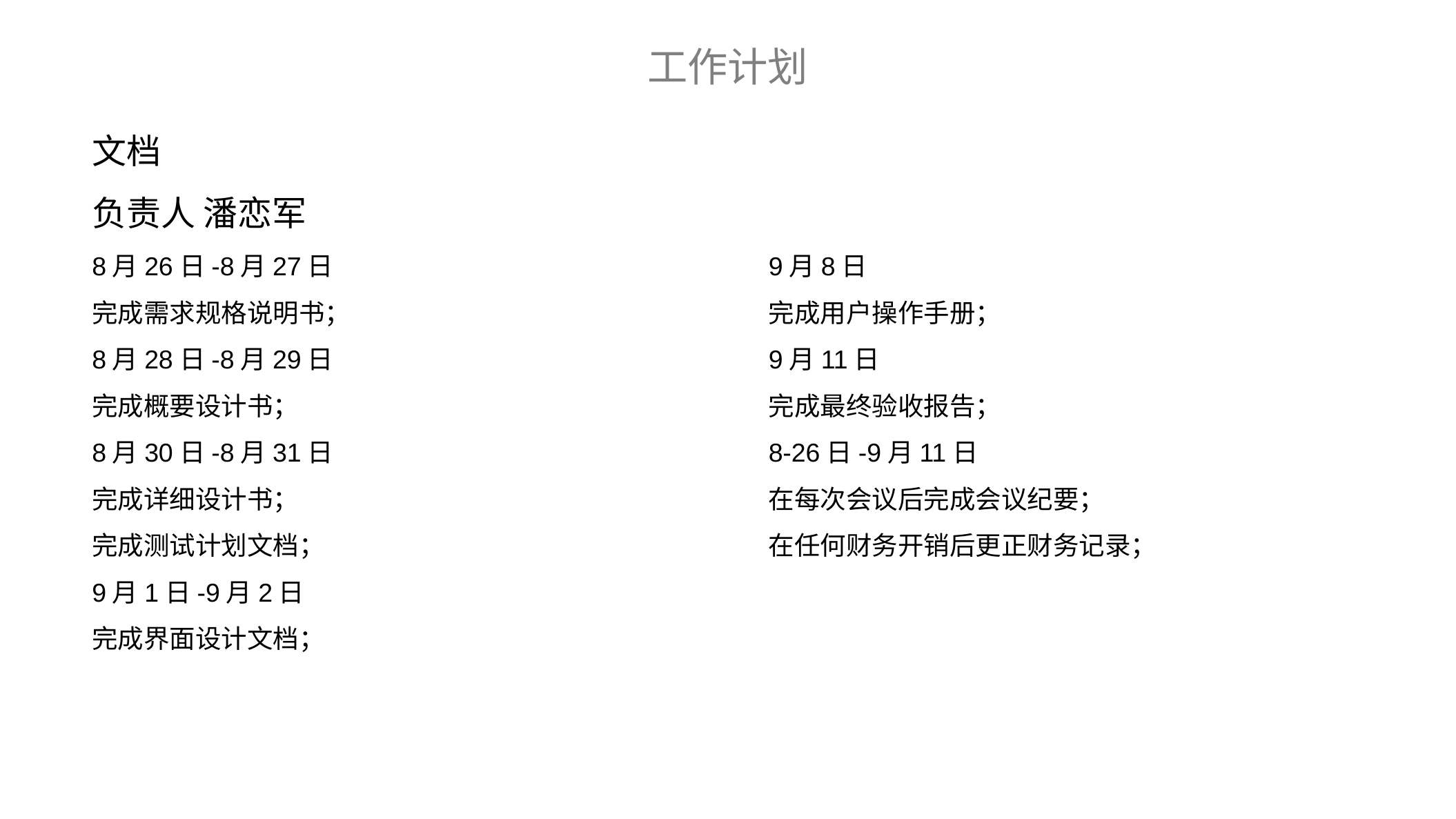

工作计划
文档
负责人 潘恋军
9月8日
完成用户操作手册；
9月11日
完成最终验收报告；
8-26日-9月11日
在每次会议后完成会议纪要；
在任何财务开销后更正财务记录；

8月26日-8月27日
完成需求规格说明书；
8月28日-8月29日
完成概要设计书；
8月30日-8月31日
完成详细设计书；
完成测试计划文档；
9月1日-9月2日
完成界面设计文档；